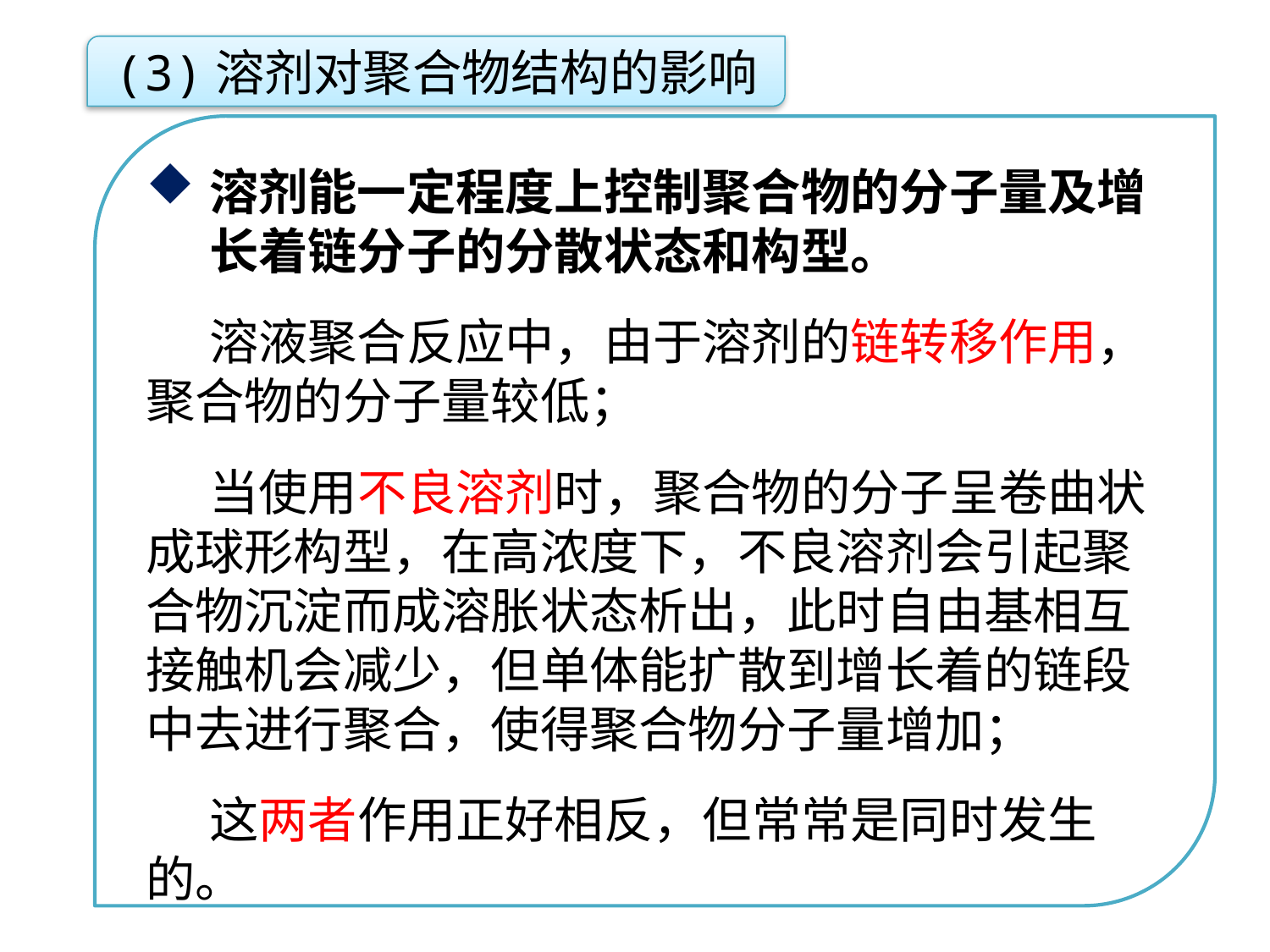

(3)溶剂对聚合物结构的影响
溶剂能一定程度上控制聚合物的分子量及增长着链分子的分散状态和构型。
溶液聚合反应中，由于溶剂的链转移作用，聚合物的分子量较低；
当使用不良溶剂时，聚合物的分子呈卷曲状成球形构型，在高浓度下，不良溶剂会引起聚合物沉淀而成溶胀状态析出，此时自由基相互接触机会减少，但单体能扩散到增长着的链段中去进行聚合，使得聚合物分子量增加；
这两者作用正好相反，但常常是同时发生的。
点击添加文本
点击添加文本
点击添加文本
点击添加文本